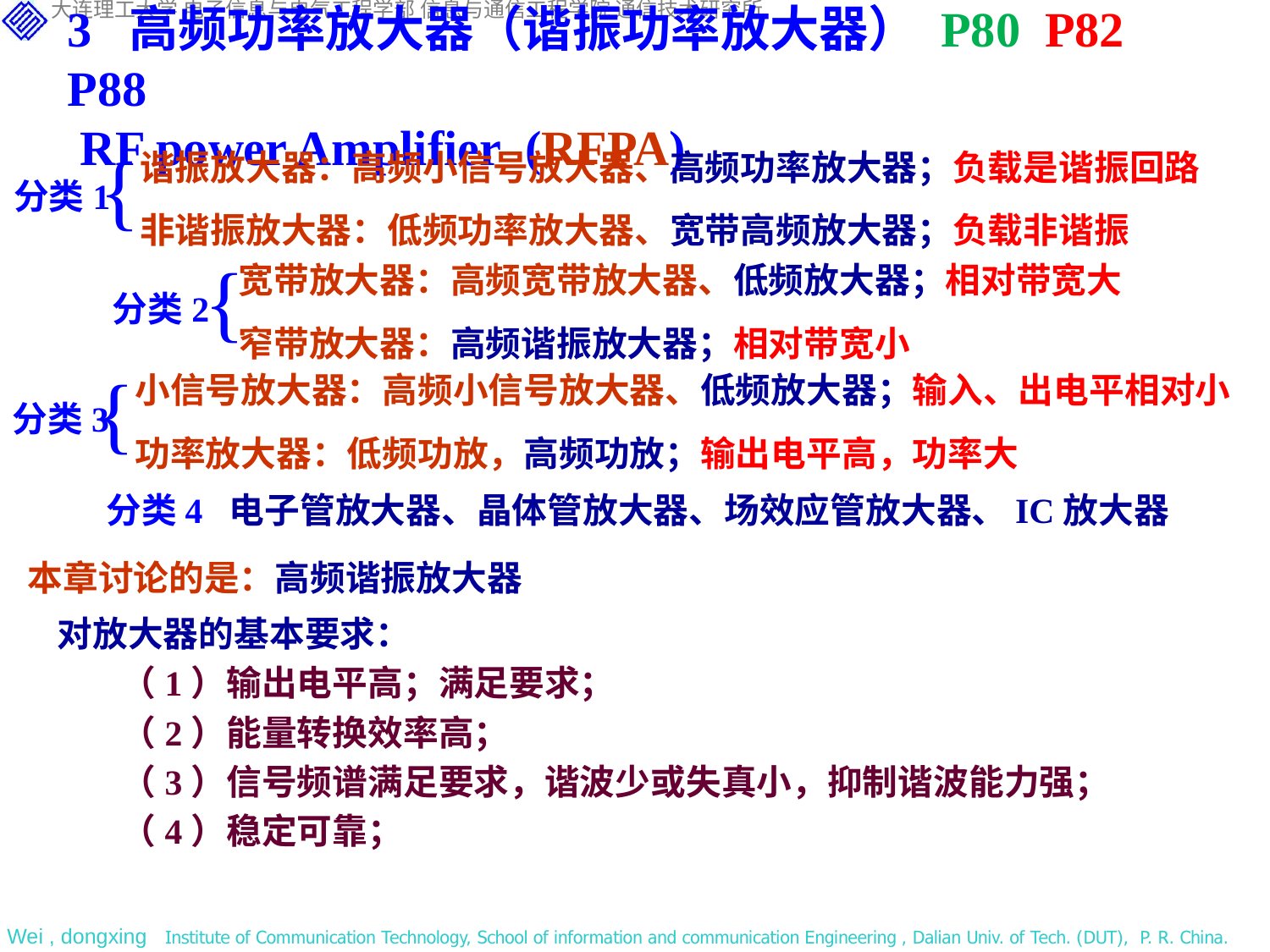

3  高频功率放大器（谐振功率放大器） P80  P82   P88
 RF power Amplifier  (RFPA)
{
谐振放大器：高频小信号放大器、高频功率放大器；负载是谐振回路
分类1
非谐振放大器：低频功率放大器、宽带高频放大器；负载非谐振
{
宽带放大器：高频宽带放大器、低频放大器；相对带宽大
分类2
窄带放大器：高频谐振放大器；相对带宽小
{
小信号放大器：高频小信号放大器、低频放大器；输入、出电平相对小
分类3
功率放大器：低频功放，高频功放；输出电平高，功率大
分类4  电子管放大器、晶体管放大器、场效应管放大器、IC放大器
本章讨论的是：高频谐振放大器
对放大器的基本要求：
（1）输出电平高；满足要求；
（2）能量转换效率高；
（3）信号频谱满足要求，谐波少或失真小，抑制谐波能力强；
（4）稳定可靠；